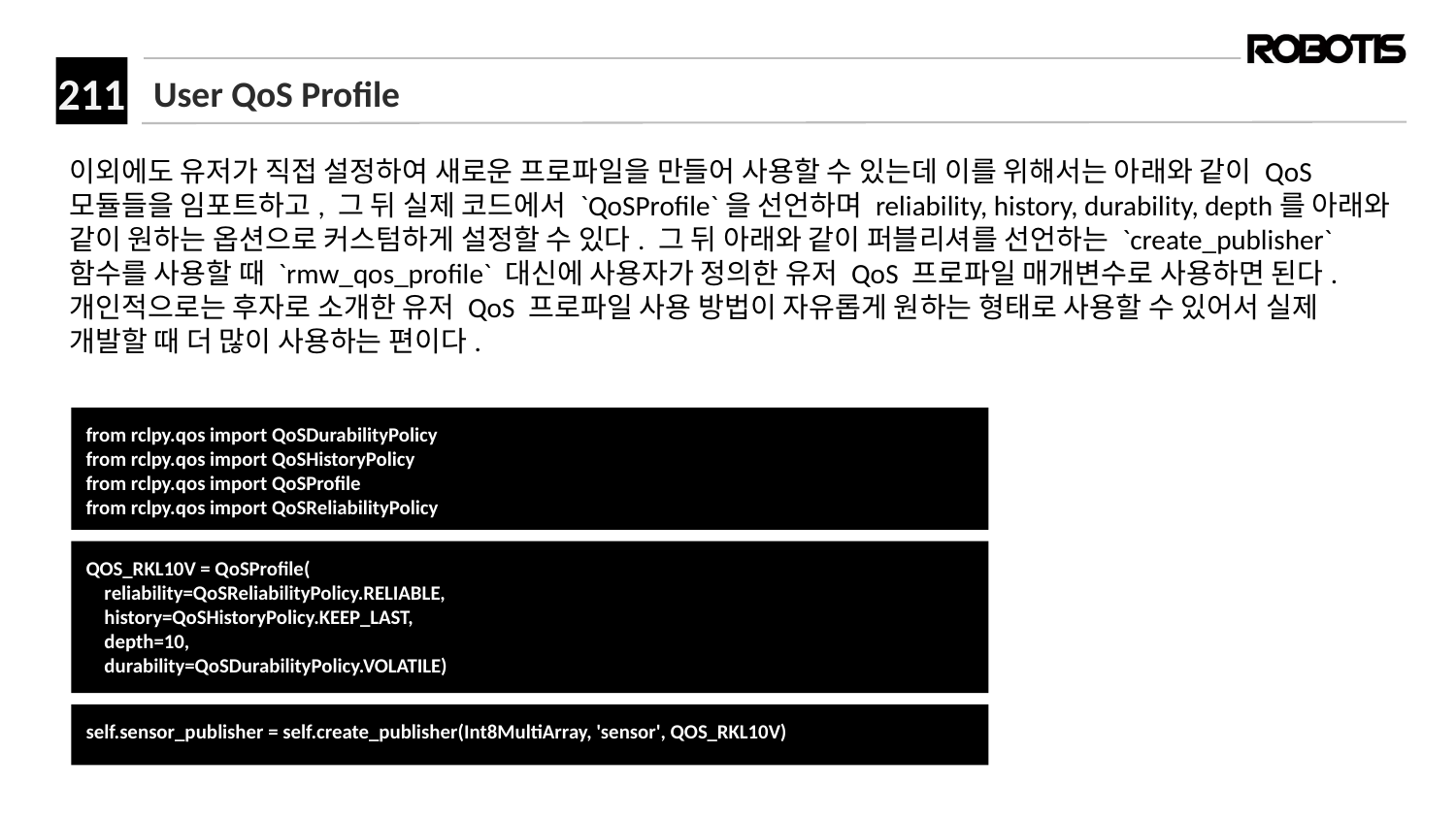

# User QoS Profile
이외에도 유저가 직접 설정하여 새로운 프로파일을 만들어 사용할 수 있는데 이를 위해서는 아래와 같이 QoS 모듈들을 임포트하고, 그 뒤 실제 코드에서 `QoSProfile`을 선언하며 reliability, history, durability, depth를 아래와 같이 원하는 옵션으로 커스텀하게 설정할 수 있다. 그 뒤 아래와 같이 퍼블리셔를 선언하는 `create_publisher` 함수를 사용할 때 `rmw_qos_profile` 대신에 사용자가 정의한 유저 QoS 프로파일 매개변수로 사용하면 된다.
개인적으로는 후자로 소개한 유저 QoS 프로파일 사용 방법이 자유롭게 원하는 형태로 사용할 수 있어서 실제 개발할 때 더 많이 사용하는 편이다.

from rclpy.qos import QoSDurabilityPolicy
from rclpy.qos import QoSHistoryPolicy
from rclpy.qos import QoSProfile
from rclpy.qos import QoSReliabilityPolicy﻿

﻿QOS_RKL10V = QoSProfile(
    reliability=QoSReliabilityPolicy.RELIABLE,
    history=QoSHistoryPolicy.KEEP_LAST,
    depth=10,
    durability=QoSDurabilityPolicy.VOLATILE)﻿

﻿self.sensor_publisher = self.create_publisher(Int8MultiArray, 'sensor', QOS_RKL10V)